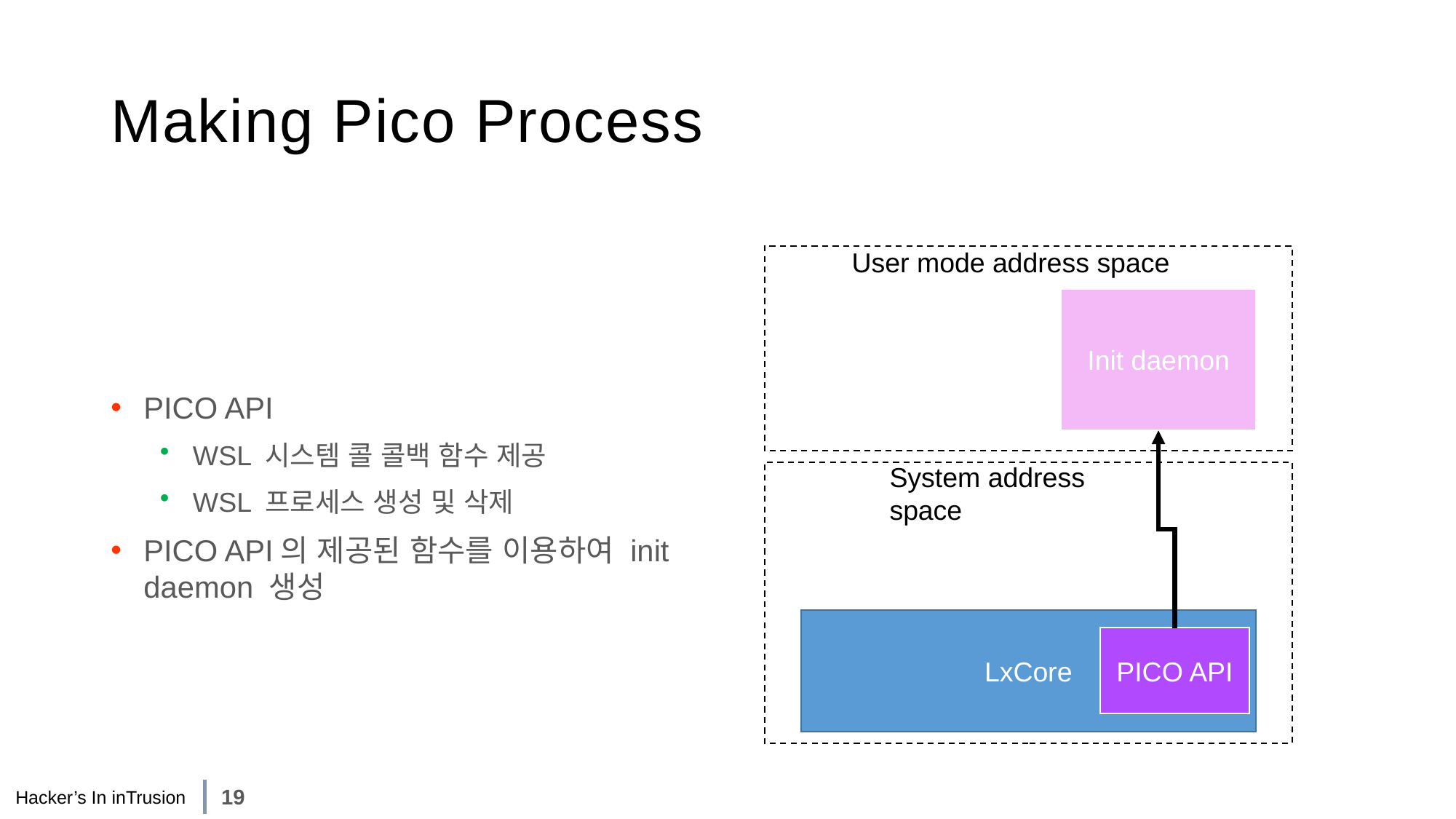

# Making Pico Process

PICO API
WSL 시스템 콜 콜백 함수 제공
WSL 프로세스 생성 및 삭제
PICO API의 제공된 함수를 이용하여 init daemon 생성
User mode address space

Init daemon
System address space

LxCore
PICO API